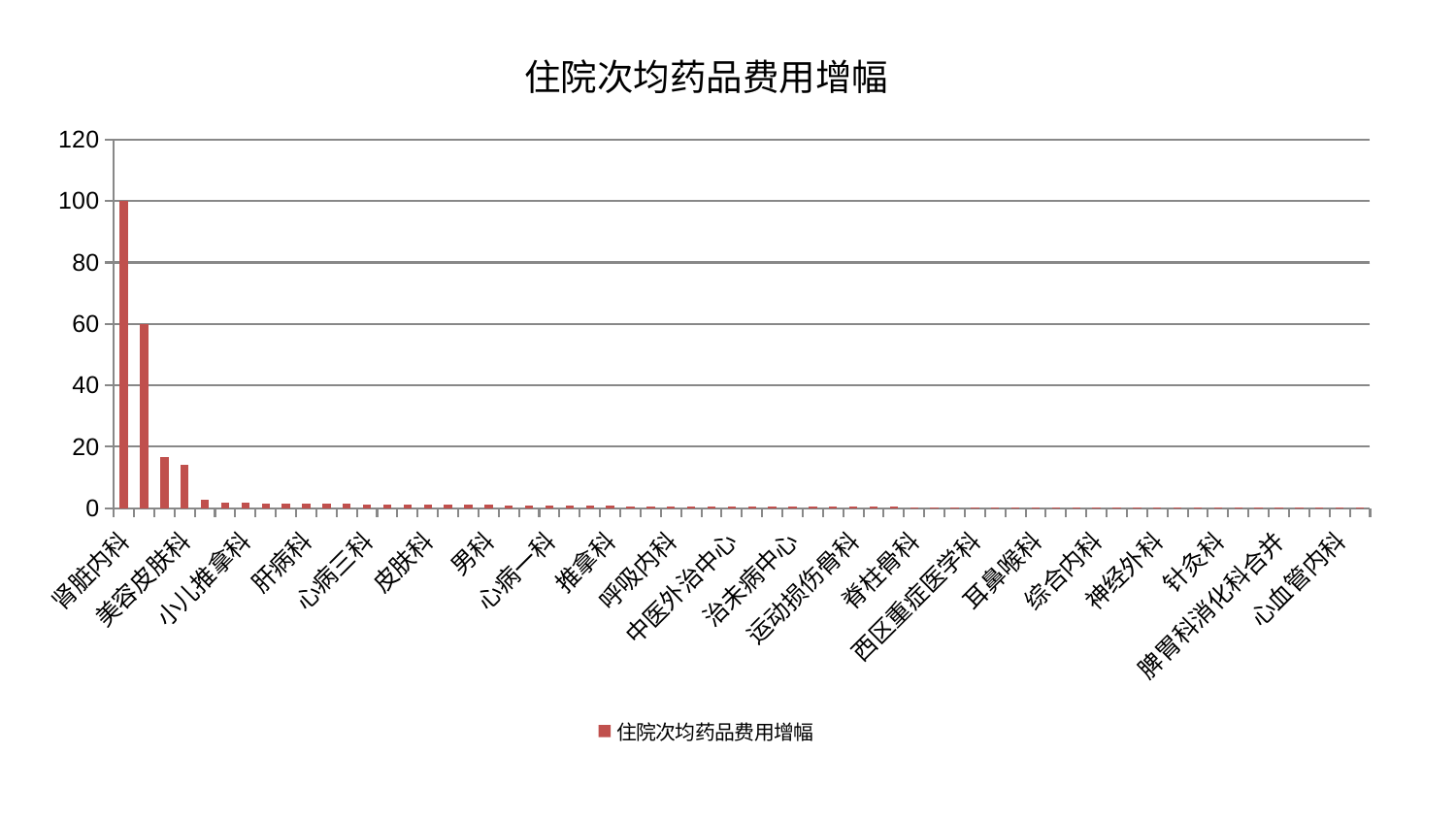

### Chart: 住院次均药品费用增幅

| Category | 住院次均药品费用增幅 |
|---|---|
| 肾脏内科 | 100.0 |
| 肾病科 | 60.07032222393969 |
| 神经内科 | 16.820112849405756 |
| 美容皮肤科 | 14.297840859742372 |
| 东区肾病科 | 2.9122243345780503 |
| 心病四科 | 1.8258604065192443 |
| 小儿推拿科 | 1.816547176809985 |
| 老年医学科 | 1.6087646169848846 |
| 妇二科 | 1.5554766282946693 |
| 肝病科 | 1.5391947135937276 |
| 乳腺甲状腺外科 | 1.5080638996414706 |
| 胸外科 | 1.48086238569574 |
| 心病三科 | 1.3484811101808272 |
| 眼科 | 1.2252791411837671 |
| 普通外科 | 1.2130992736323882 |
| 皮肤科 | 1.2119871798716653 |
| 微创骨科 | 1.1950874497215376 |
| 泌尿外科 | 1.1805025941523086 |
| 男科 | 1.1767821901421347 |
| 妇科 | 1.0365518769299658 |
| 内分泌科 | 0.9796113379265913 |
| 心病一科 | 0.9176208191280489 |
| 重症医学科 | 0.8830367773233648 |
| 关节骨科 | 0.8250340678986369 |
| 推拿科 | 0.7644066908597424 |
| 脑病一科 | 0.7102356097942158 |
| 儿科 | 0.6881204963532672 |
| 呼吸内科 | 0.6040899540158856 |
| 风湿病科 | 0.589247459315258 |
| 肝胆外科 | 0.5426598639583018 |
| 中医外治中心 | 0.5292565996071018 |
| 周围血管科 | 0.5250161637389817 |
| 医院 | 0.49898322355531144 |
| 治未病中心 | 0.49551278549087774 |
| 肿瘤内科 | 0.4654181350944619 |
| 口腔科 | 0.4383452231108378 |
| 运动损伤骨科 | 0.42312679382315854 |
| 脑病二科 | 0.4178021479634543 |
| 创伤骨科 | 0.4151277210433039 |
| 脊柱骨科 | 0.40403139397633814 |
| 显微骨科 | 0.38940668956511315 |
| 消化内科 | 0.3875648328901814 |
| 西区重症医学科 | 0.3799892863201135 |
| 小儿骨科 | 0.37954428351455854 |
| 肛肠科 | 0.37889831591462036 |
| 耳鼻喉科 | 0.3588130853032587 |
| 脾胃病科 | 0.3543911263010539 |
| 身心医学科 | 0.3543107324928496 |
| 综合内科 | 0.3432242755547074 |
| 中医经典科 | 0.3265764148714435 |
| 康复科 | 0.3241562633658221 |
| 神经外科 | 0.3236532156369898 |
| 心病二科 | 0.3166491654887792 |
| 妇科妇二科合并 | 0.3133875855990102 |
| 针灸科 | 0.3068973966958478 |
| 骨科 | 0.3043641859518266 |
| 东区重症医学科 | 0.27195632148819276 |
| 脾胃科消化科合并 | 0.2614901209160828 |
| 脑病三科 | 0.25668793574681165 |
| 产科 | 0.2552249367219668 |
| 心血管内科 | 0.24624286003388826 |
| 血液科 | 0.2196185188173809 |
317